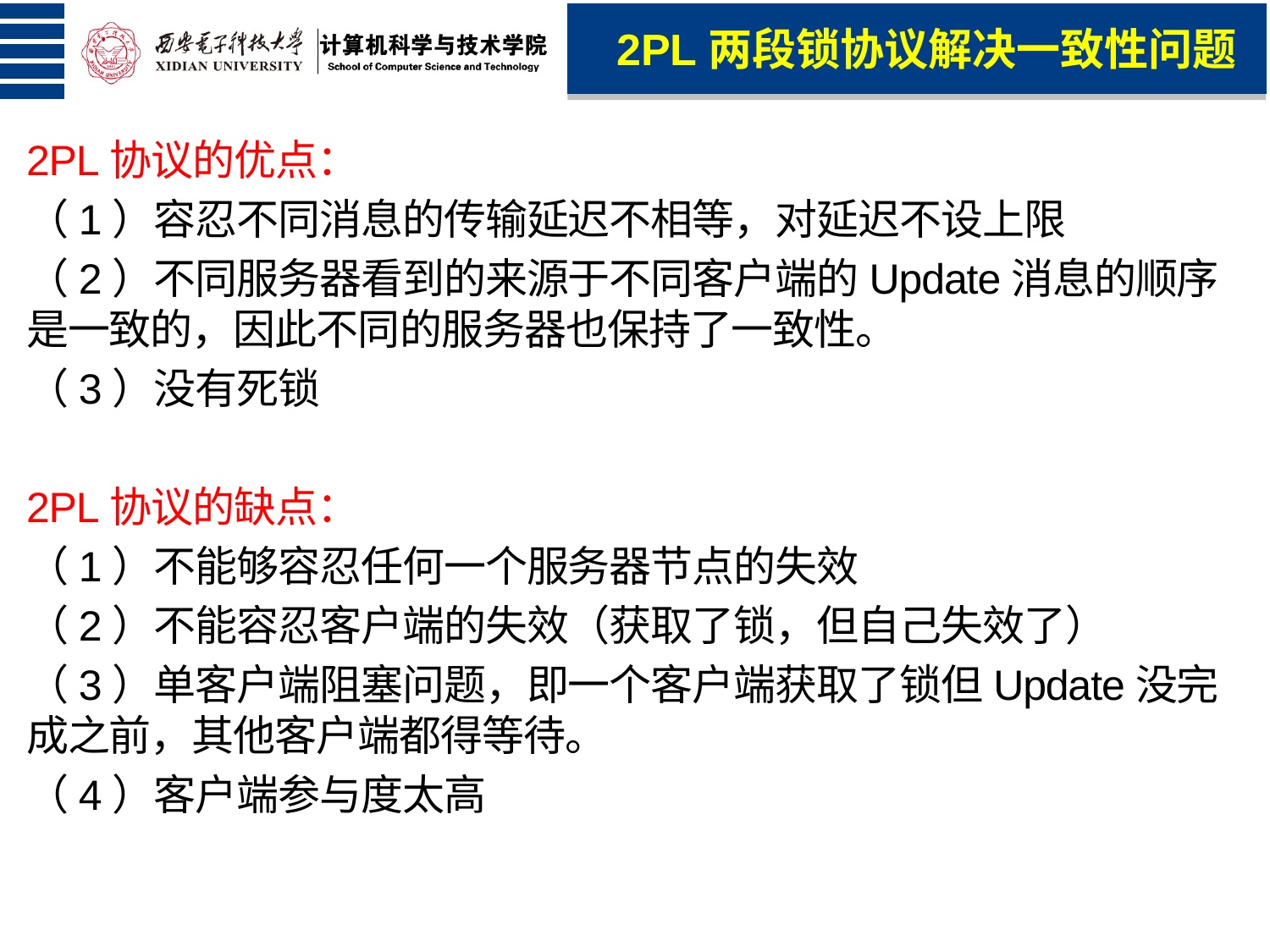

2PL两段锁协议解决一致性问题
2PL协议的优点：
（1）容忍不同消息的传输延迟不相等，对延迟不设上限
（2）不同服务器看到的来源于不同客户端的Update消息的顺序是一致的，因此不同的服务器也保持了一致性。
（3）没有死锁

2PL协议的缺点：
（1）不能够容忍任何一个服务器节点的失效
（2）不能容忍客户端的失效（获取了锁，但自己失效了）
（3）单客户端阻塞问题，即一个客户端获取了锁但Update没完成之前，其他客户端都得等待。
（4）客户端参与度太高